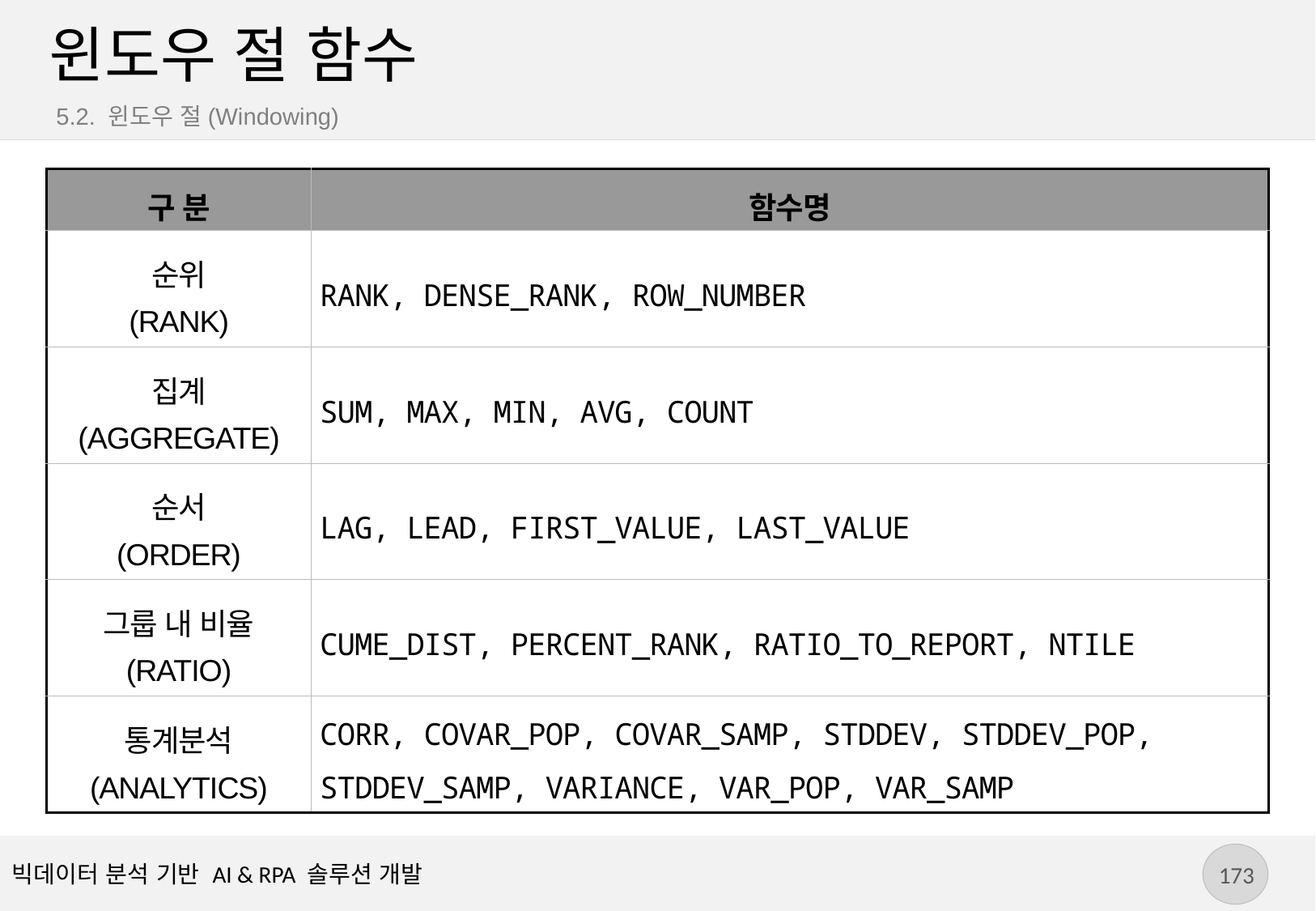

# 윈도우 절 함수
5.2. 윈도우 절(Windowing)
| 구 분 | 함수명 |
| --- | --- |
| 순위 (RANK) | RANK, DENSE\_RANK, ROW\_NUMBER |
| 집계 (AGGREGATE) | SUM, MAX, MIN, AVG, COUNT |
| 순서 (ORDER) | LAG, LEAD, FIRST\_VALUE, LAST\_VALUE |
| 그룹 내 비율 (RATIO) | CUME\_DIST, PERCENT\_RANK, RATIO\_TO\_REPORT, NTILE |
| 통계분석 (ANALYTICS) | CORR, COVAR\_POP, COVAR\_SAMP, STDDEV, STDDEV\_POP, STDDEV\_SAMP, VARIANCE, VAR\_POP, VAR\_SAMP |